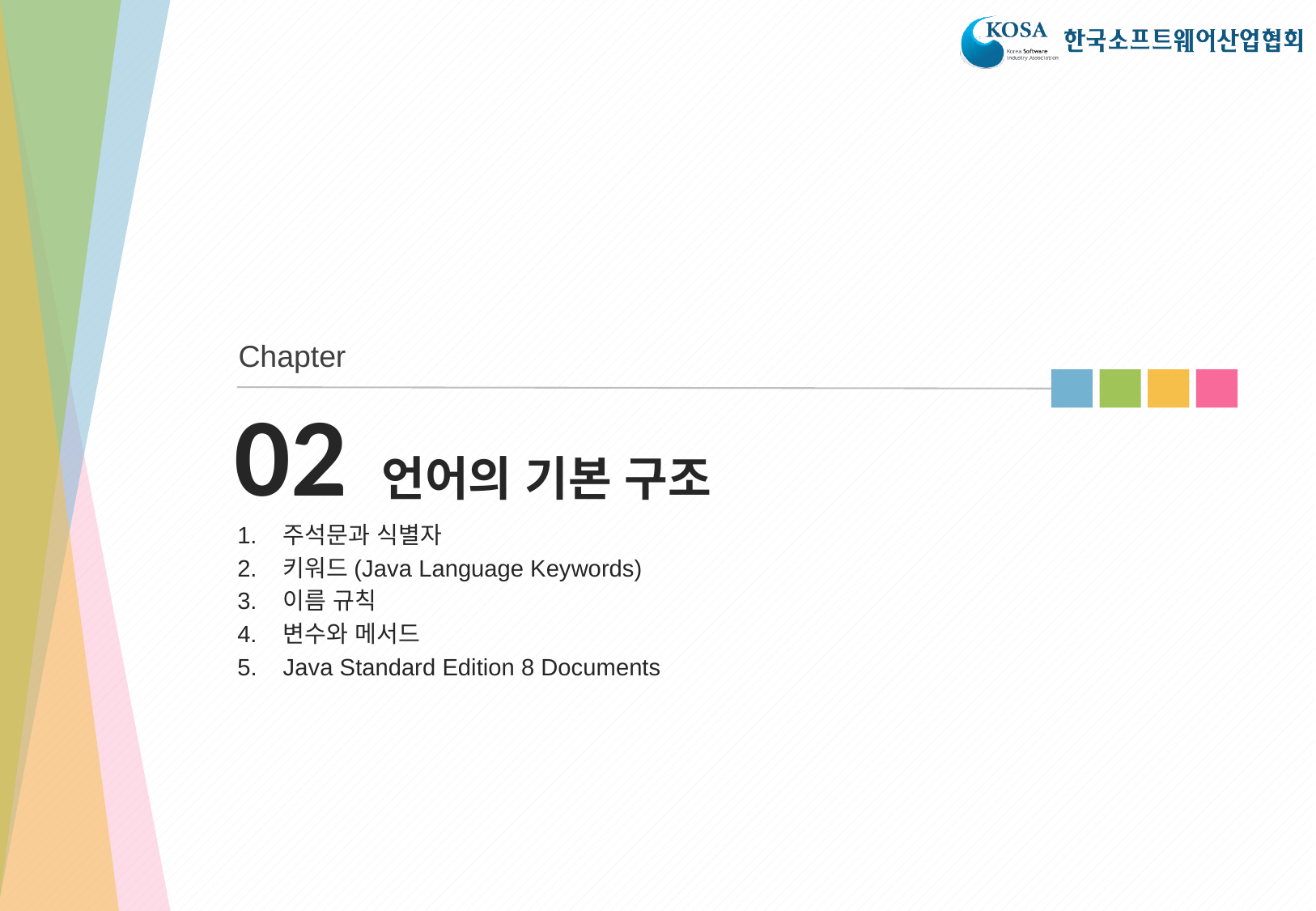

Chapter
# 02 언어의 기본 구조
주석문과 식별자
키워드(Java Language Keywords)
이름 규칙
변수와 메서드
Java Standard Edition 8 Documents